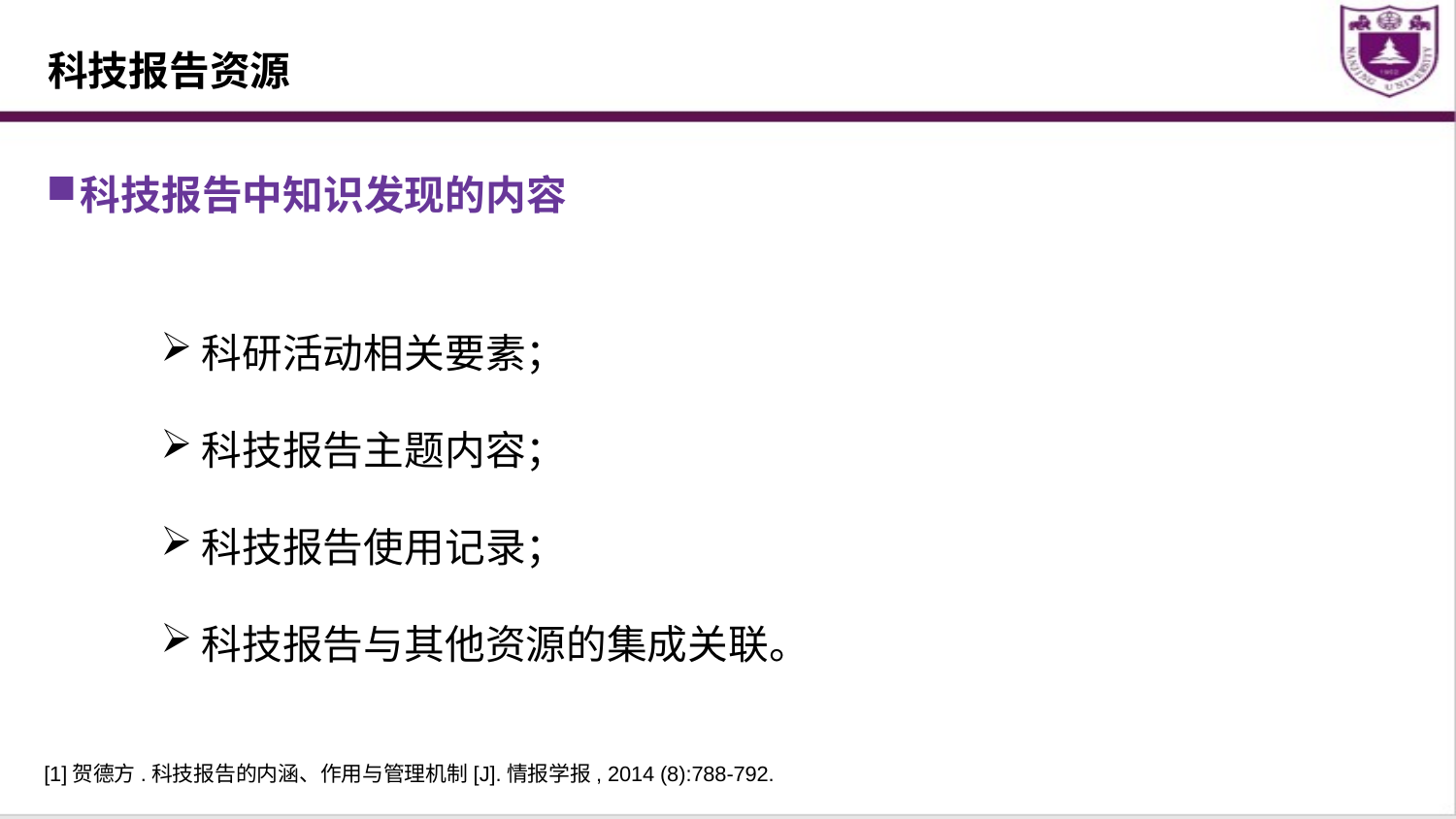

科技报告资源
科技报告中知识发现的内容
科研活动相关要素；
科技报告主题内容；
科技报告使用记录；
科技报告与其他资源的集成关联。
47
[1]贺德方.科技报告的内涵、作用与管理机制[J].情报学报, 2014 (8):788-792.